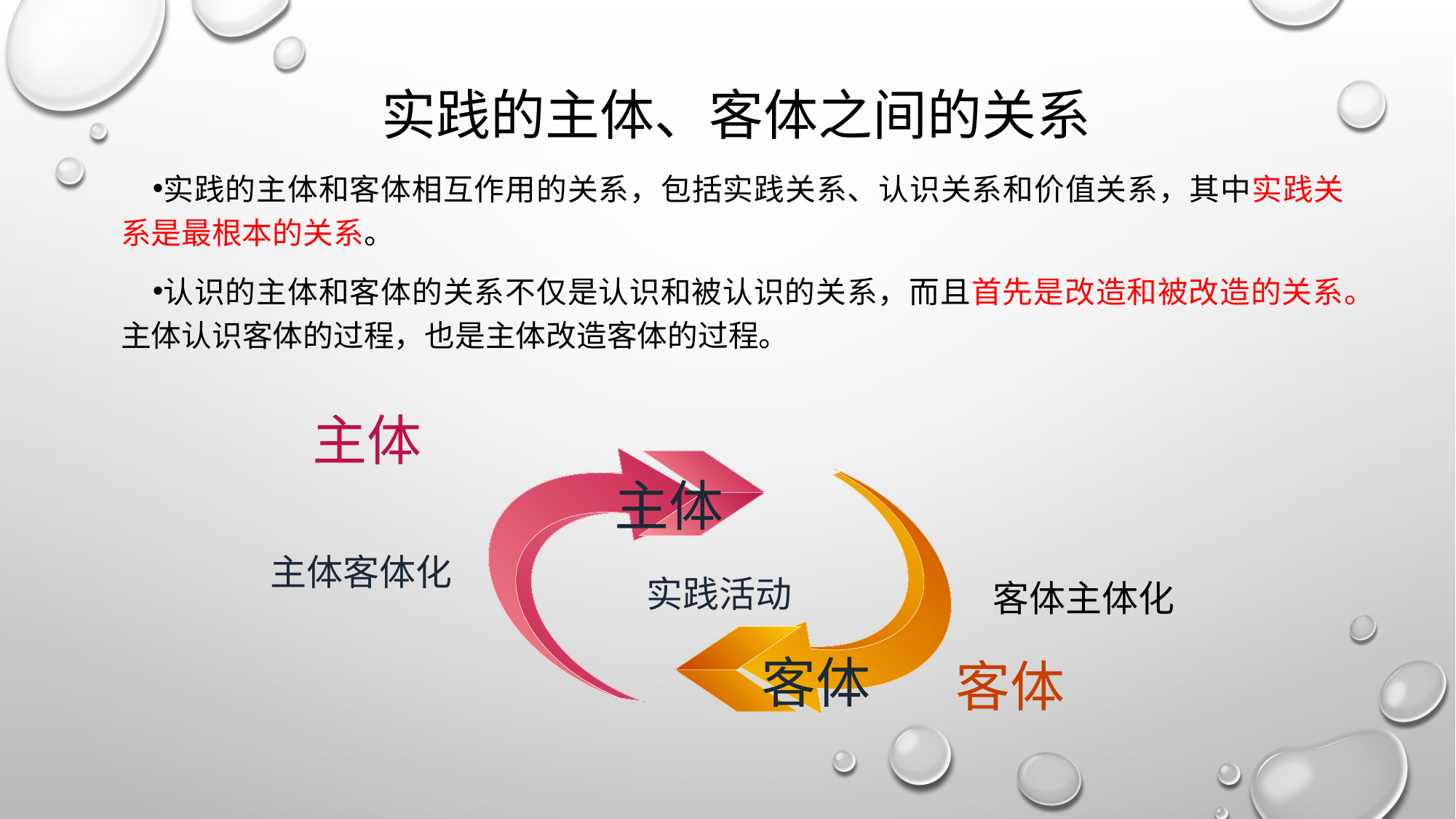

# 实践的主体、客体之间的关系
实践的主体和客体相互作用的关系，包括实践关系、认识关系和价值关系，其中实践关系是最根本的关系。
认识的主体和客体的关系不仅是认识和被认识的关系，而且首先是改造和被改造的关系。主体认识客体的过程，也是主体改造客体的过程。

主体

主体

客体

实践活动
客体

主体客体化
客体主体化